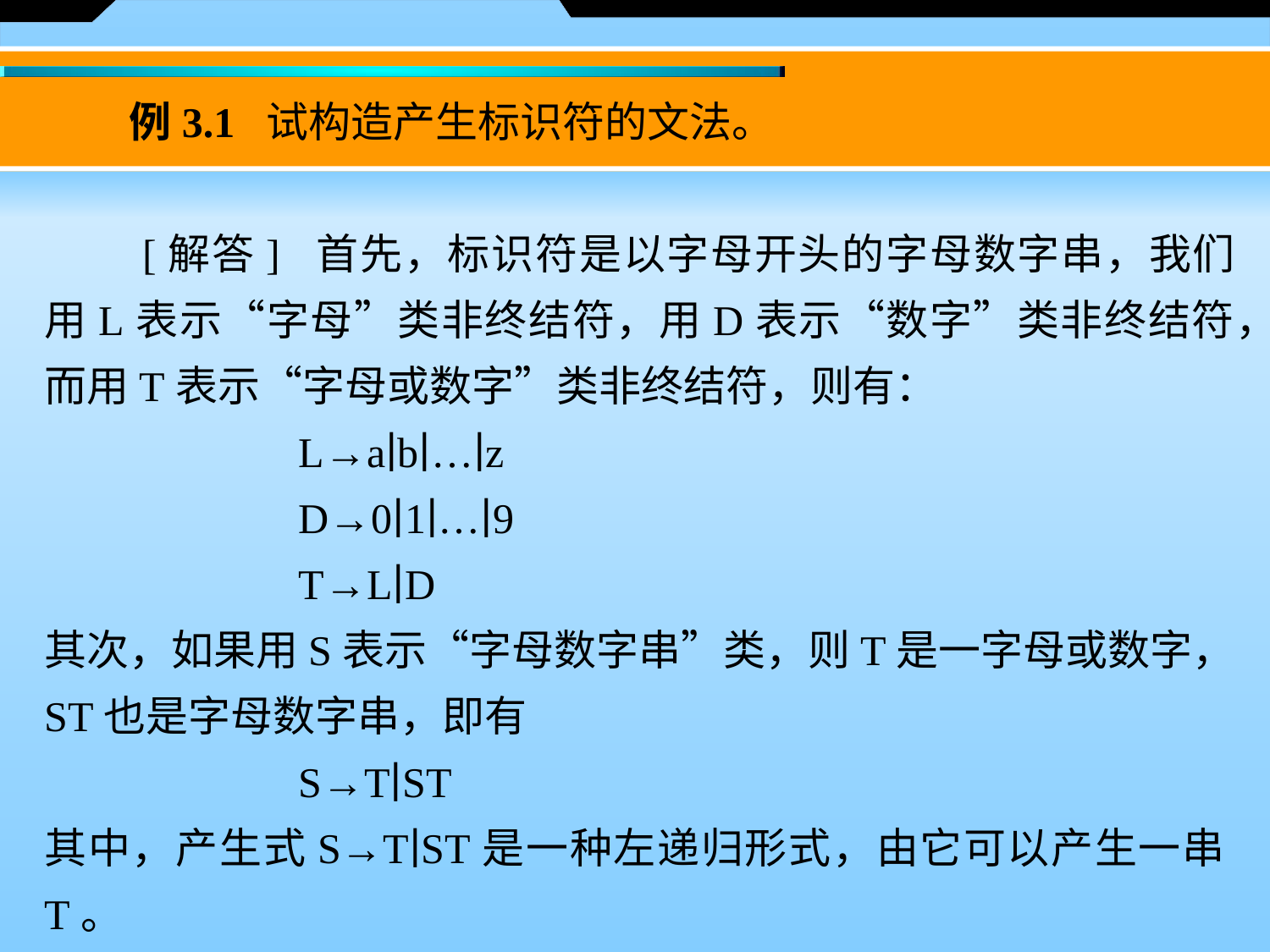

例3.1  试构造产生标识符的文法。

　　[解答]  首先，标识符是以字母开头的字母数字串，我们用L表示“字母”类非终结符，用D表示“数字”类非终结符，而用T表示“字母或数字”类非终结符，则有：
		L→a∣b∣…∣z
		D→0∣1∣…∣9
		T→L∣D
其次，如果用S表示“字母数字串”类，则T是一字母或数字，ST也是字母数字串，即有
		S→T∣ST
其中，产生式S→T∣ST是一种左递归形式，由它可以产生一串T。